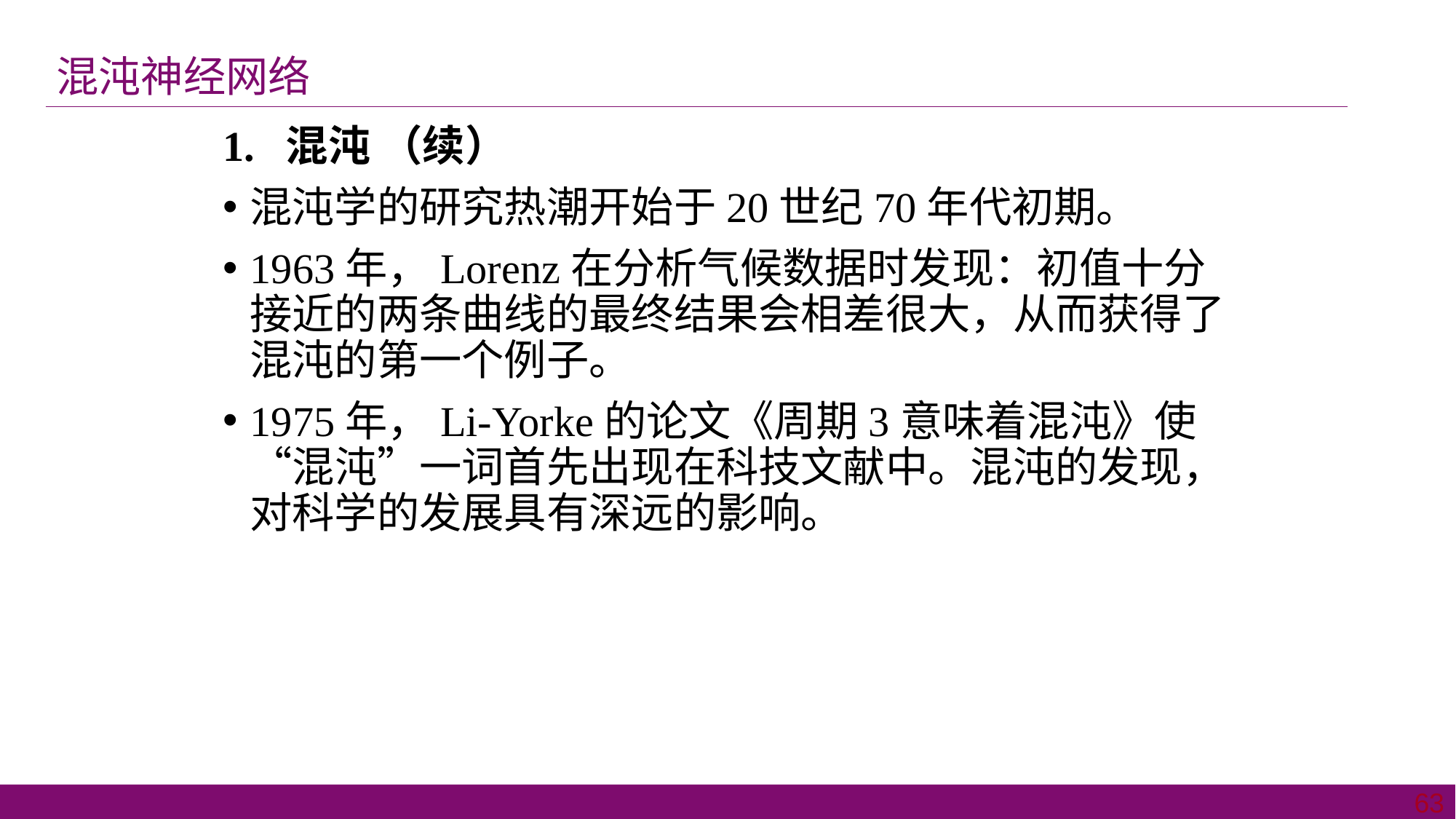

混沌神经网络
1.  混沌 （续）
混沌学的研究热潮开始于20世纪70年代初期。
1963年，Lorenz在分析气候数据时发现：初值十分接近的两条曲线的最终结果会相差很大，从而获得了混沌的第一个例子。
1975年，Li-Yorke的论文《周期3意味着混沌》使“混沌”一词首先出现在科技文献中。混沌的发现，对科学的发展具有深远的影响。
63